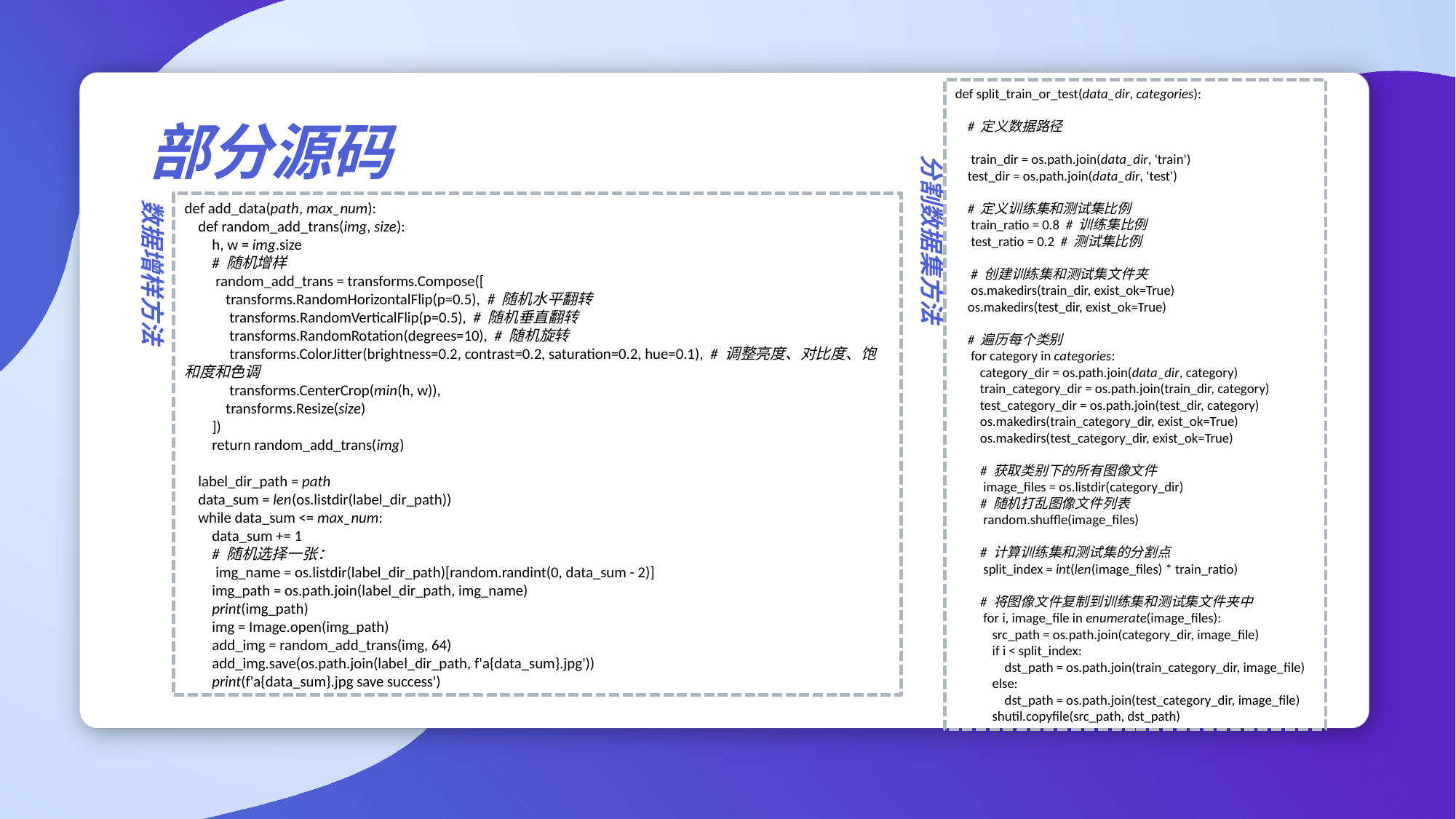

def split_train_or_test(data_dir, categories):
    # 定义数据路径
    train_dir = os.path.join(data_dir, 'train')
    test_dir = os.path.join(data_dir, 'test')
    # 定义训练集和测试集比例
    train_ratio = 0.8  # 训练集比例
    test_ratio = 0.2  # 测试集比例
    # 创建训练集和测试集文件夹
    os.makedirs(train_dir, exist_ok=True)
    os.makedirs(test_dir, exist_ok=True)
    # 遍历每个类别
    for category in categories:
        category_dir = os.path.join(data_dir, category)
        train_category_dir = os.path.join(train_dir, category)
        test_category_dir = os.path.join(test_dir, category)
        os.makedirs(train_category_dir, exist_ok=True)
        os.makedirs(test_category_dir, exist_ok=True)
        # 获取类别下的所有图像文件
        image_files = os.listdir(category_dir)
        # 随机打乱图像文件列表
        random.shuffle(image_files)
        # 计算训练集和测试集的分割点
        split_index = int(len(image_files) * train_ratio)
        # 将图像文件复制到训练集和测试集文件夹中
        for i, image_file in enumerate(image_files):
            src_path = os.path.join(category_dir, image_file)
            if i < split_index:
                dst_path = os.path.join(train_category_dir, image_file)
            else:
                dst_path = os.path.join(test_category_dir, image_file)
            shutil.copyfile(src_path, dst_path)
部分源码
分割数据集方法
数据增样方法
def add_data(path, max_num):
    def random_add_trans(img, size):
        h, w = img.size
        # 随机增样
        random_add_trans = transforms.Compose([
            transforms.RandomHorizontalFlip(p=0.5),  # 随机水平翻转
            transforms.RandomVerticalFlip(p=0.5),  # 随机垂直翻转
            transforms.RandomRotation(degrees=10),  # 随机旋转
            transforms.ColorJitter(brightness=0.2, contrast=0.2, saturation=0.2, hue=0.1),  # 调整亮度、对比度、饱和度和色调
            transforms.CenterCrop(min(h, w)),
            transforms.Resize(size)
        ])
        return random_add_trans(img)
    label_dir_path = path
    data_sum = len(os.listdir(label_dir_path))
    while data_sum <= max_num:
        data_sum += 1
        # 随机选择一张：
        img_name = os.listdir(label_dir_path)[random.randint(0, data_sum - 2)]
        img_path = os.path.join(label_dir_path, img_name)
        print(img_path)
        img = Image.open(img_path)
        add_img = random_add_trans(img, 64)
        add_img.save(os.path.join(label_dir_path, f'a{data_sum}.jpg'))
        print(f'a{data_sum}.jpg save success')